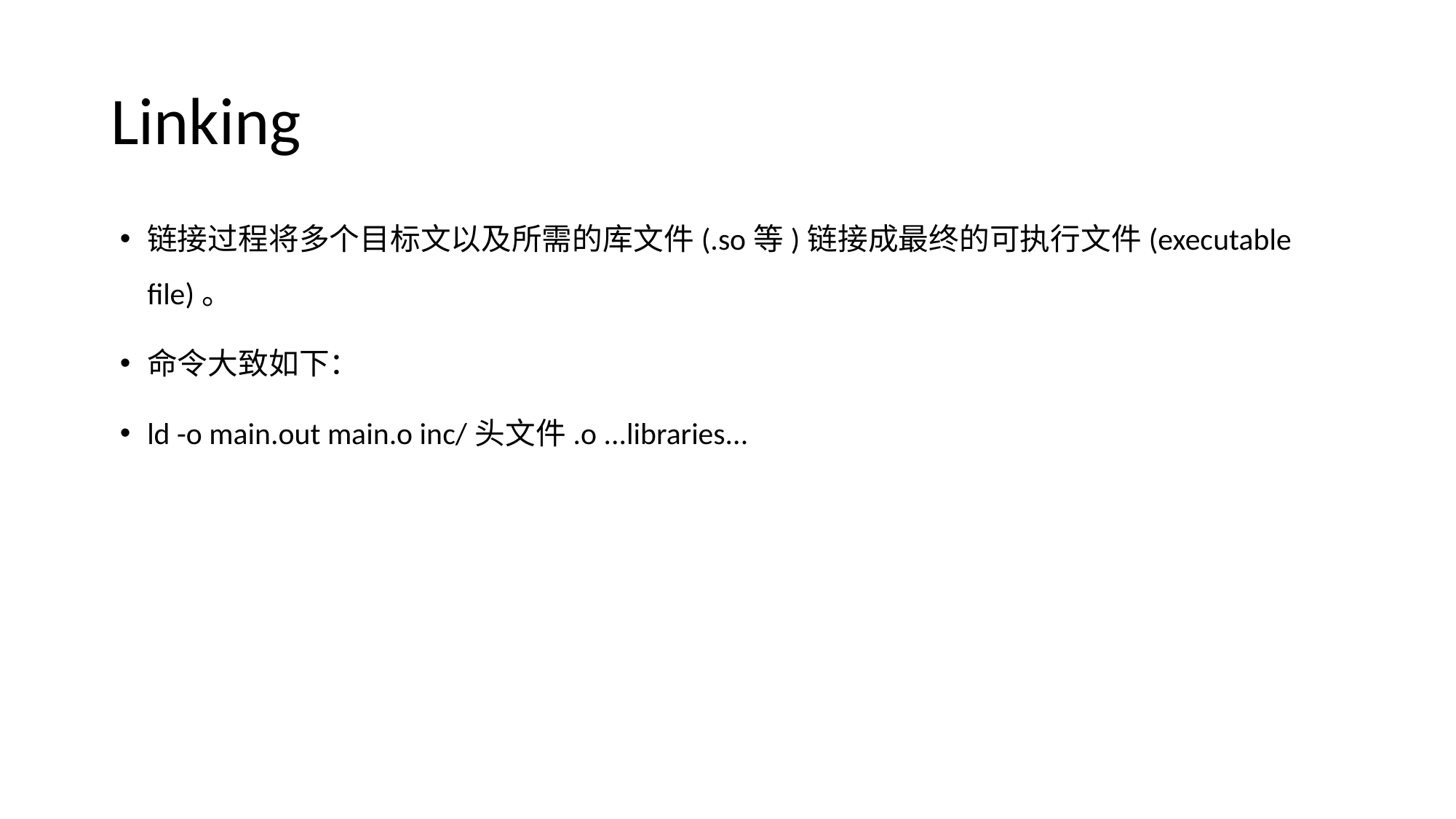

# Linking
链接过程将多个目标文以及所需的库文件(.so等)链接成最终的可执行文件(executable file)。
命令大致如下：
ld -o main.out main.o inc/头文件.o ...libraries...